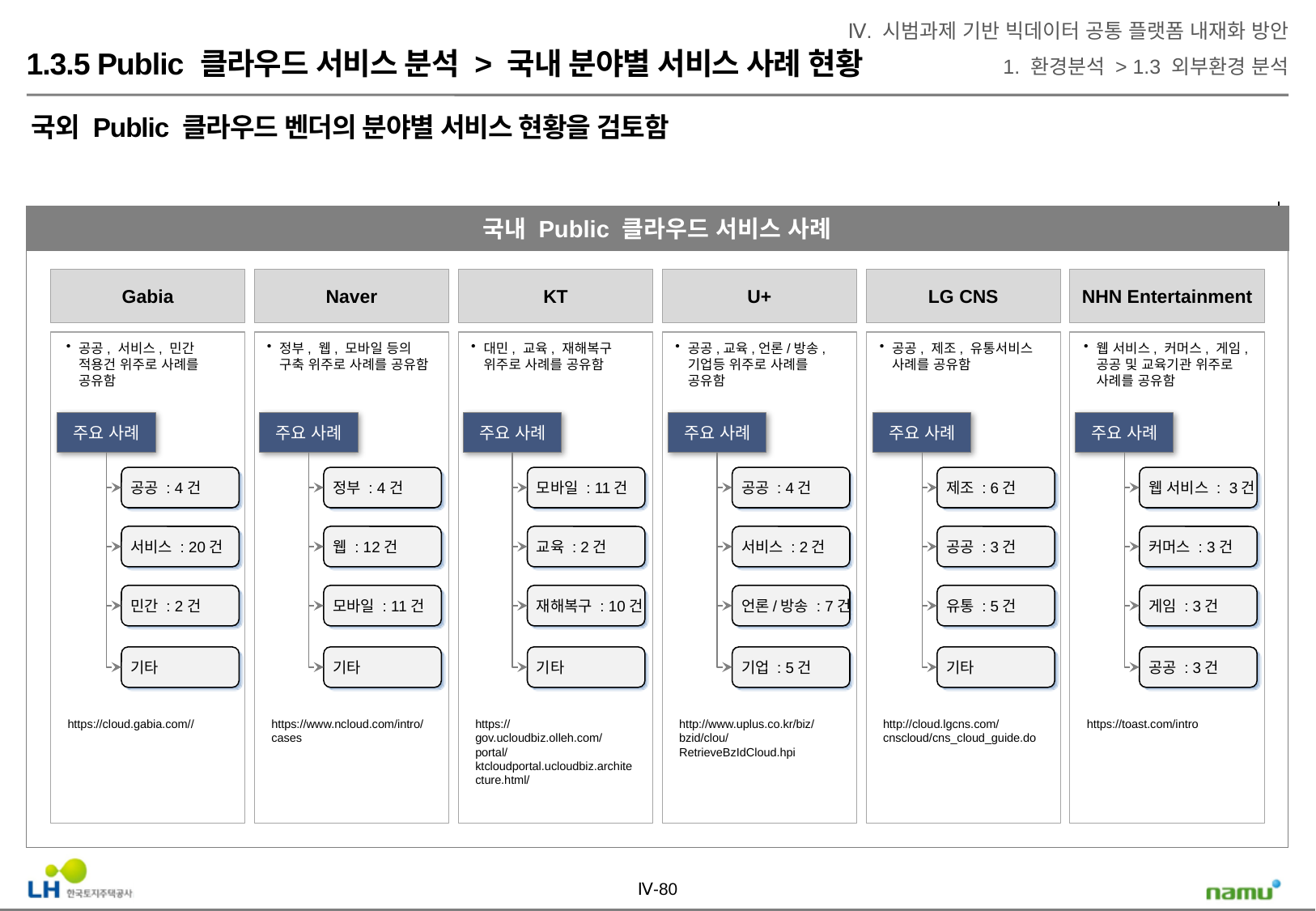

Ⅳ. 시범과제 기반 빅데이터 공통 플랫폼 내재화 방안
1. 환경분석 > 1.3 외부환경 분석
1.3.5 Public 클라우드 서비스 분석 > 국내 분야별 서비스 사례 현황
국외 Public 클라우드 벤더의 분야별 서비스 현황을 검토함
국내 Public 클라우드 서비스 사례

Gabia
Naver
KT
U+
LG CNS
NHN Entertainment

공공, 서비스, 민간 적용건 위주로 사례를 공유함
정부, 웹, 모바일 등의 구축 위주로 사례를 공유함
대민, 교육, 재해복구 위주로 사례를 공유함
공공,교육,언론/방송,기업등 위주로 사례를 공유함
공공, 제조, 유통서비스 사례를 공유함
웹 서비스, 커머스, 게임, 공공 및 교육기관 위주로 사례를 공유함
주요 사례
주요 사례
주요 사례
주요 사례
주요 사례
주요 사례
공공 : 4건
정부 : 4건
모바일 : 11건
공공 : 4건
제조 : 6건
웹 서비스 :  3건
서비스 : 20건
웹 : 12건
교육 : 2건
서비스 : 2건
공공 : 3건
커머스 : 3건
민간 : 2건
모바일 : 11건
재해복구 : 10건
언론/방송 : 7건
유통 : 5건
게임 : 3건
기타
기타
기타
기업 : 5건
기타
공공 : 3건
https://cloud.gabia.com//
https://www.ncloud.com/intro/cases
https://gov.ucloudbiz.olleh.com/portal/ktcloudportal.ucloudbiz.architecture.html/
http://www.uplus.co.kr/biz/bzid/clou/RetrieveBzIdCloud.hpi
http://cloud.lgcns.com/cnscloud/cns_cloud_guide.do
https://toast.com/intro